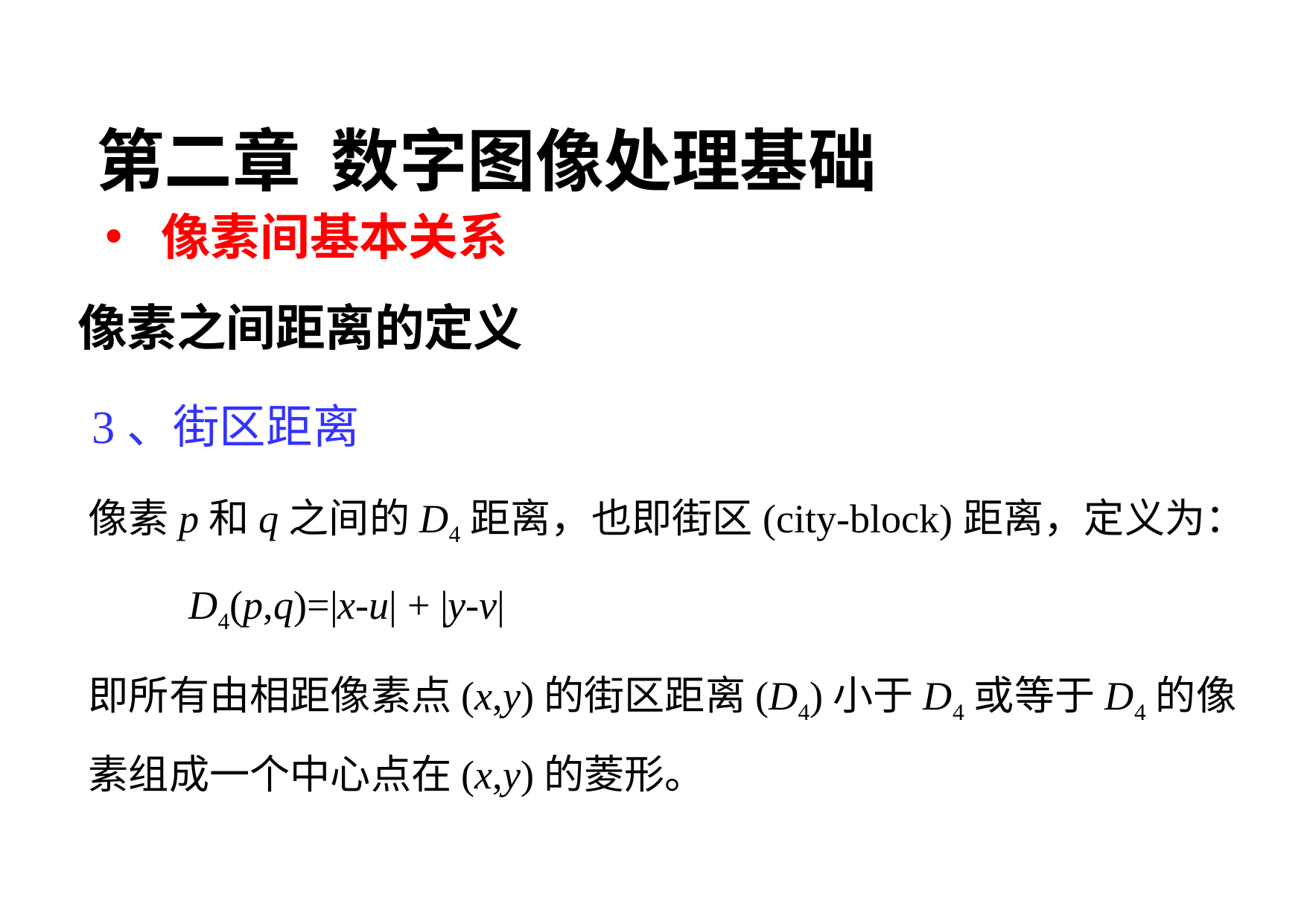

第二章  数字图像处理基础
像素间基本关系
像素之间距离的定义
3、街区距离
像素p和q之间的D4距离，也即街区(city-block)距离，定义为：
          D4(p,q)=|x-u| + |y-v|
即所有由相距像素点(x,y)的街区距离(D4)小于D4或等于D4的像素组成一个中心点在(x,y)的菱形。
96